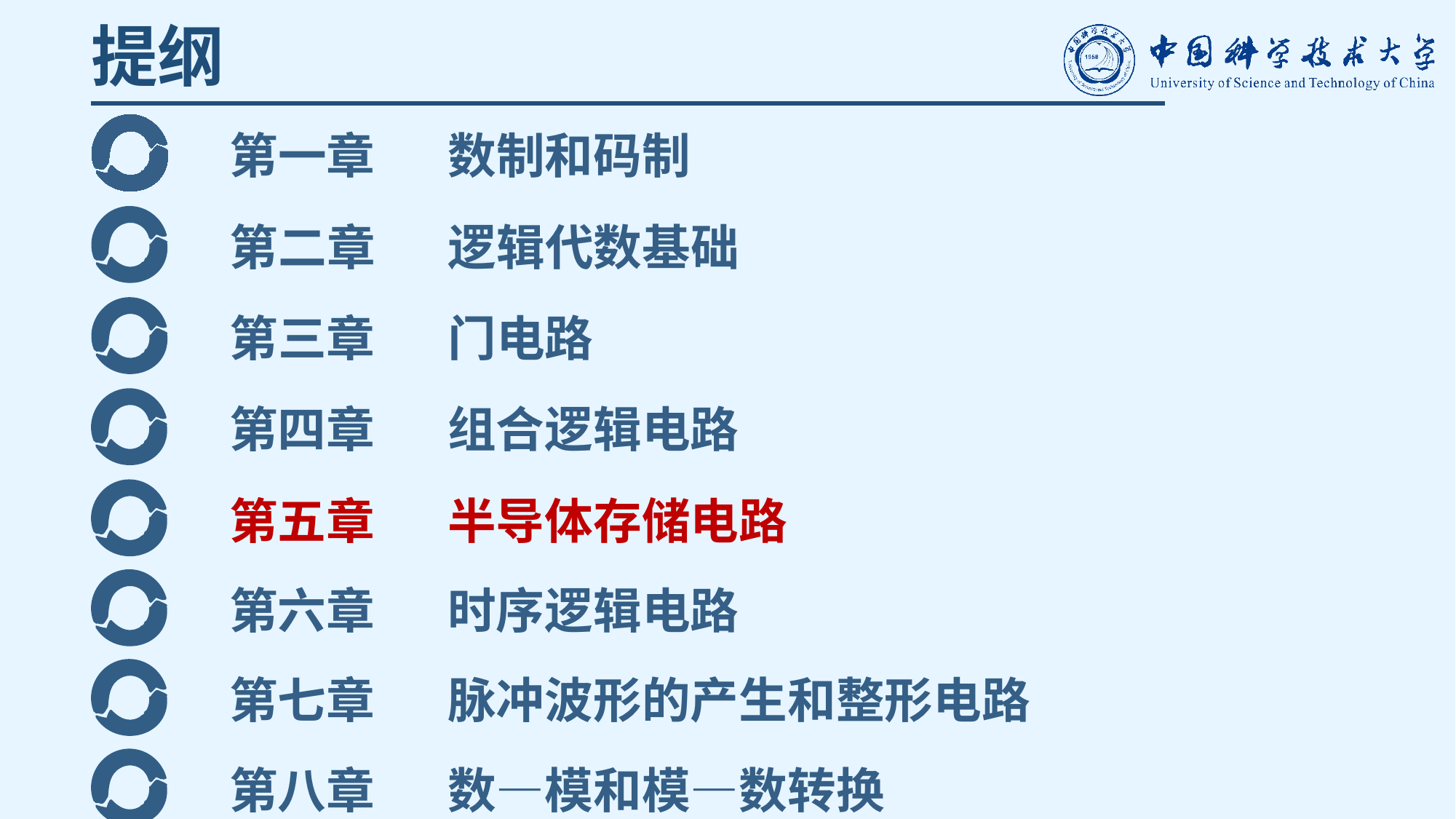

提纲

第一章	数制和码制

第二章	逻辑代数基础

第三章	门电路

第四章	组合逻辑电路

第五章	半导体存储电路

第六章	时序逻辑电路

第七章	脉冲波形的产生和整形电路

第八章	数—模和模—数转换